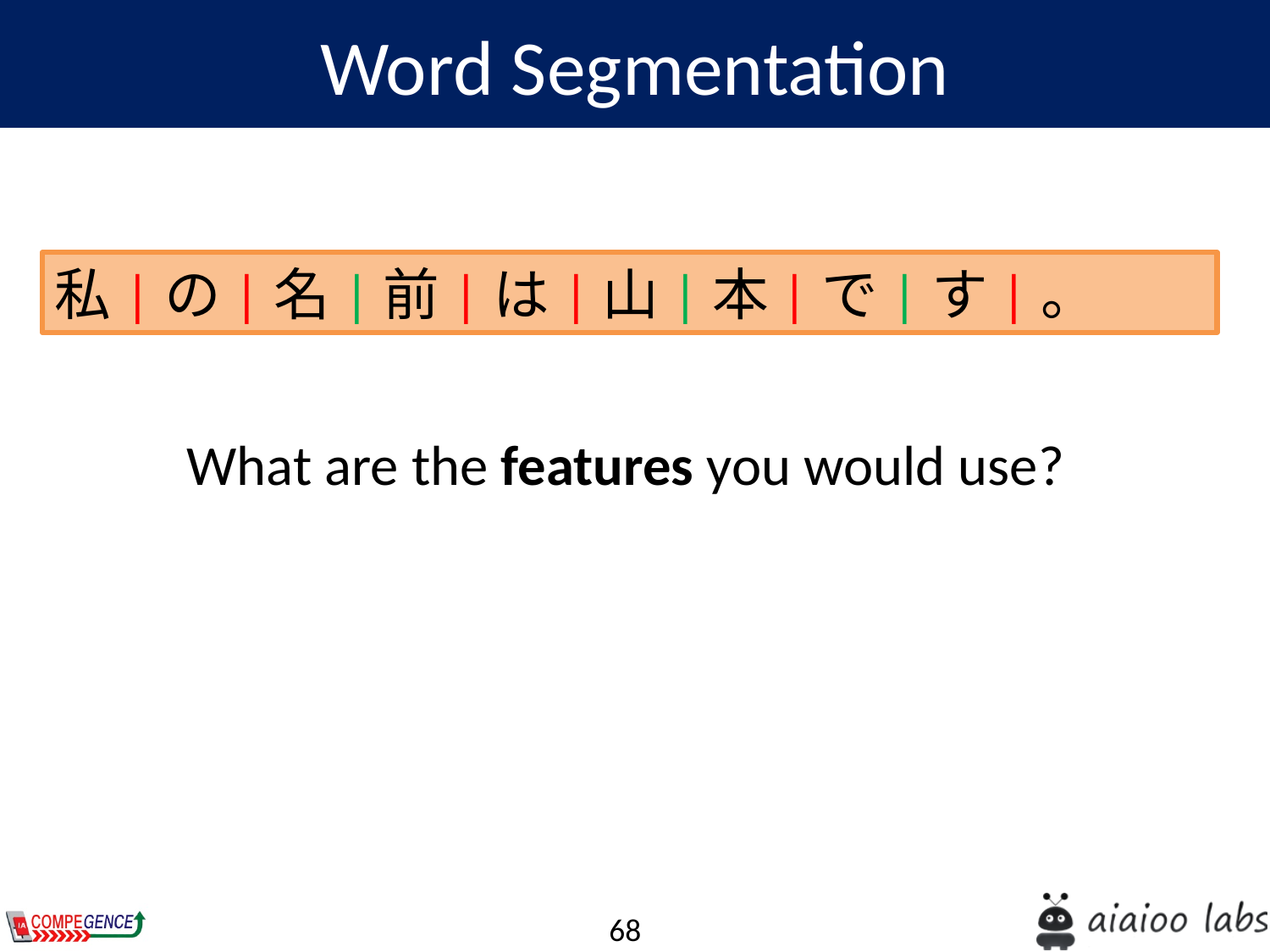

Word Segmentation
私|の|名|前|は|山|本|で|す|。
What are the features you would use?